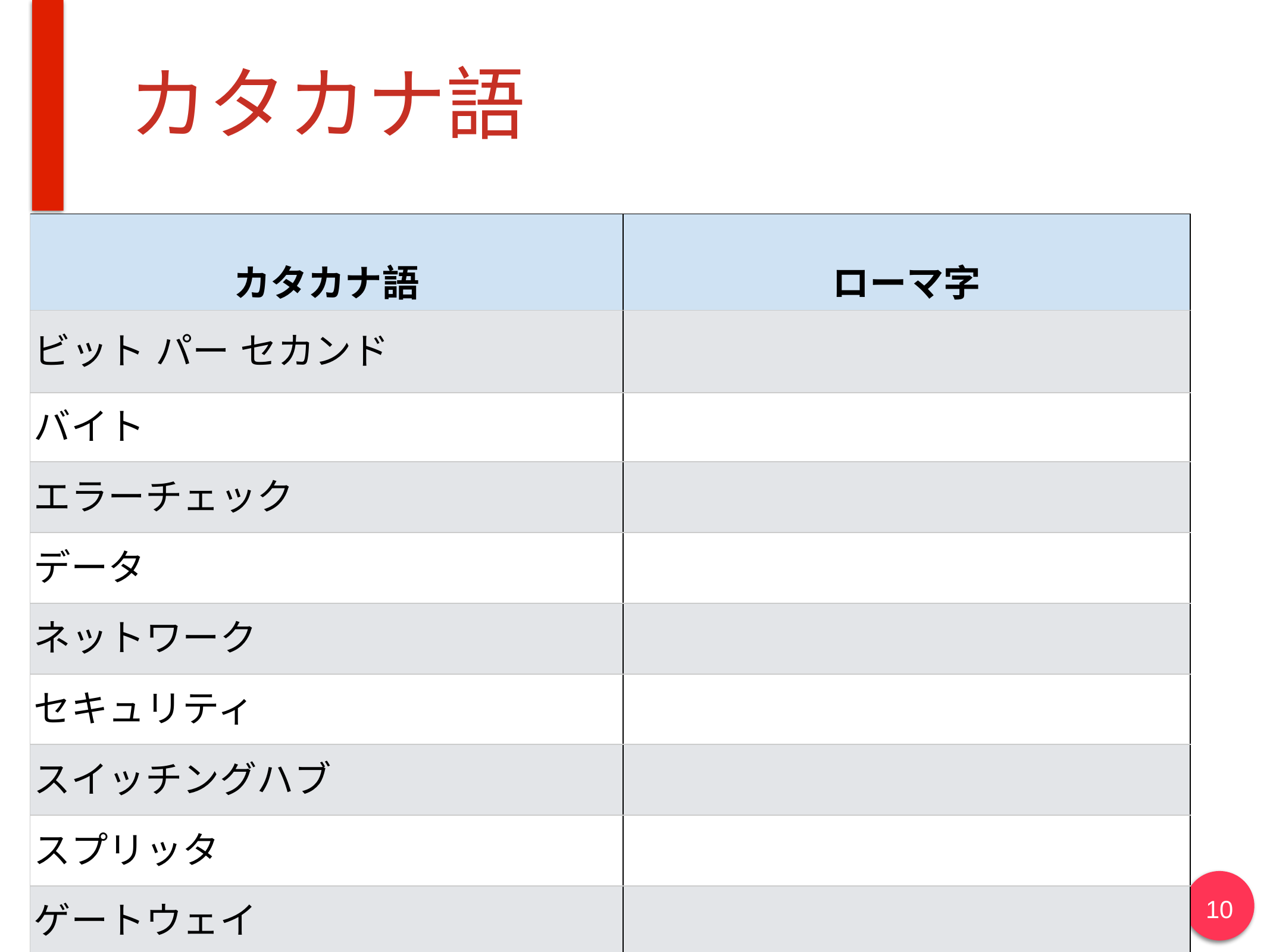

# カタカナ語
| カタカナ語 | ローマ字 |
| --- | --- |
| ビット パー セカンド |  |
| バイト |  |
| エラーチェック |  |
| データ |  |
| ネットワーク |  |
| セキュリティ |  |
| スイッチングハブ |  |
| スプリッタ |  |
| ゲートウェイ |  |
10